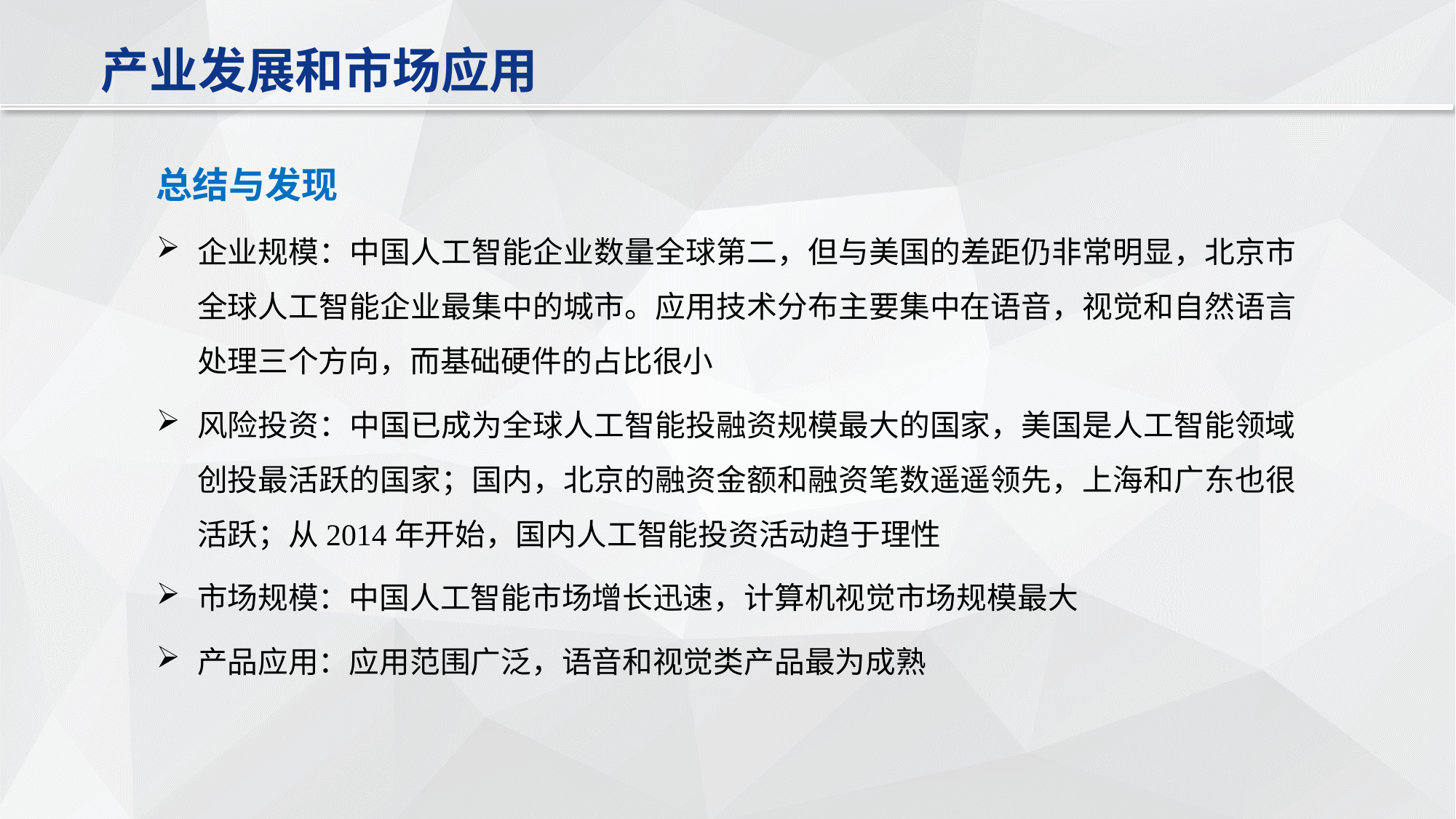

产业发展和市场应用

总结与发现
企业规模：中国人工智能企业数量全球第二，但与美国的差距仍非常明显，北京市全球人工智能企业最集中的城市。应用技术分布主要集中在语音，视觉和自然语言处理三个方向，而基础硬件的占比很小
风险投资：中国已成为全球人工智能投融资规模最大的国家，美国是人工智能领域创投最活跃的国家；国内，北京的融资金额和融资笔数遥遥领先，上海和广东也很活跃；从2014年开始，国内人工智能投资活动趋于理性
市场规模：中国人工智能市场增长迅速，计算机视觉市场规模最大
产品应用：应用范围广泛，语音和视觉类产品最为成熟
80